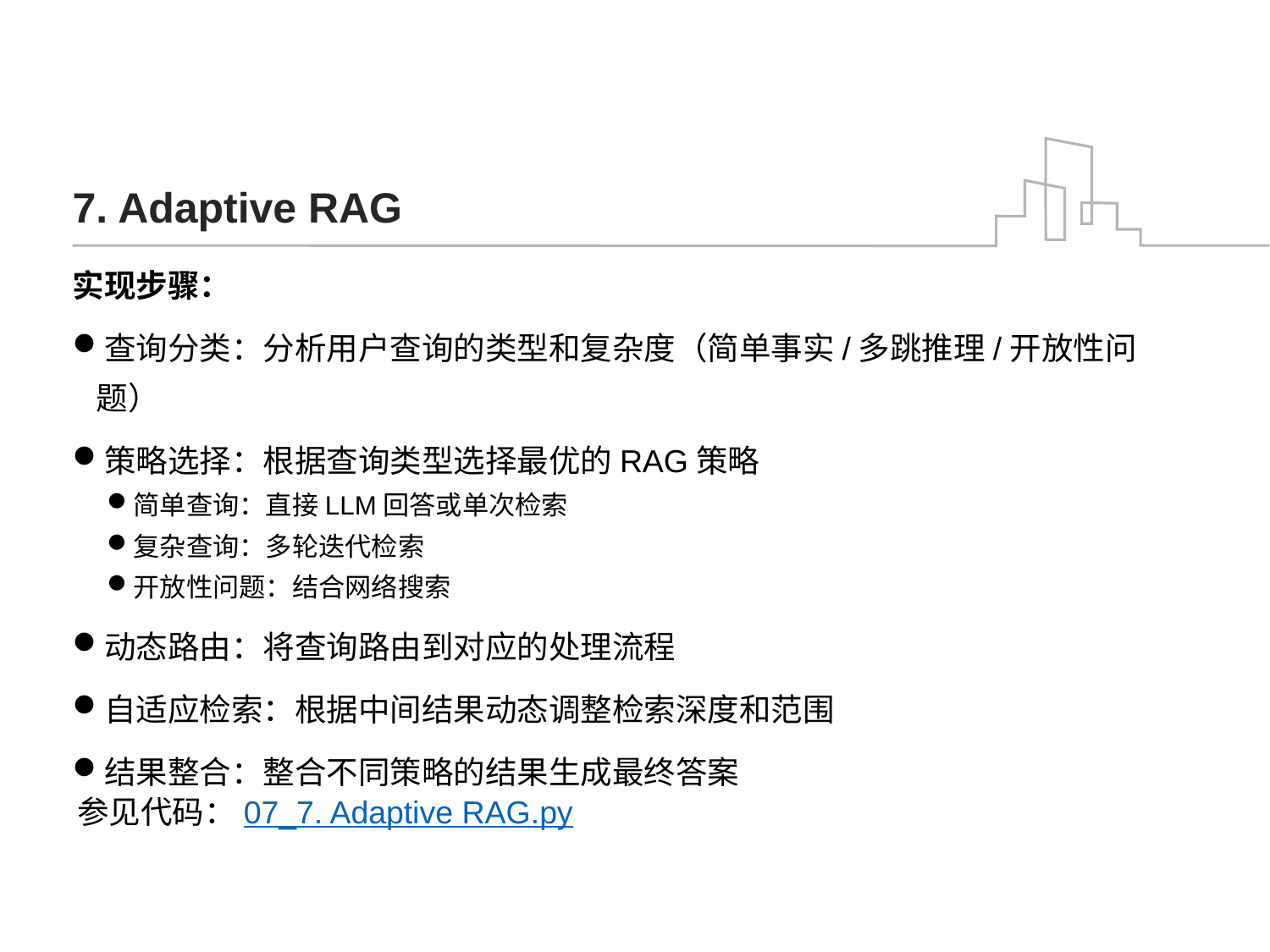

# 7. Adaptive RAG
实现步骤：
查询分类：分析用户查询的类型和复杂度（简单事实/多跳推理/开放性问题）
策略选择：根据查询类型选择最优的RAG策略
简单查询：直接LLM回答或单次检索
复杂查询：多轮迭代检索
开放性问题：结合网络搜索
动态路由：将查询路由到对应的处理流程
自适应检索：根据中间结果动态调整检索深度和范围
结果整合：整合不同策略的结果生成最终答案
参见代码：07_7. Adaptive RAG.py